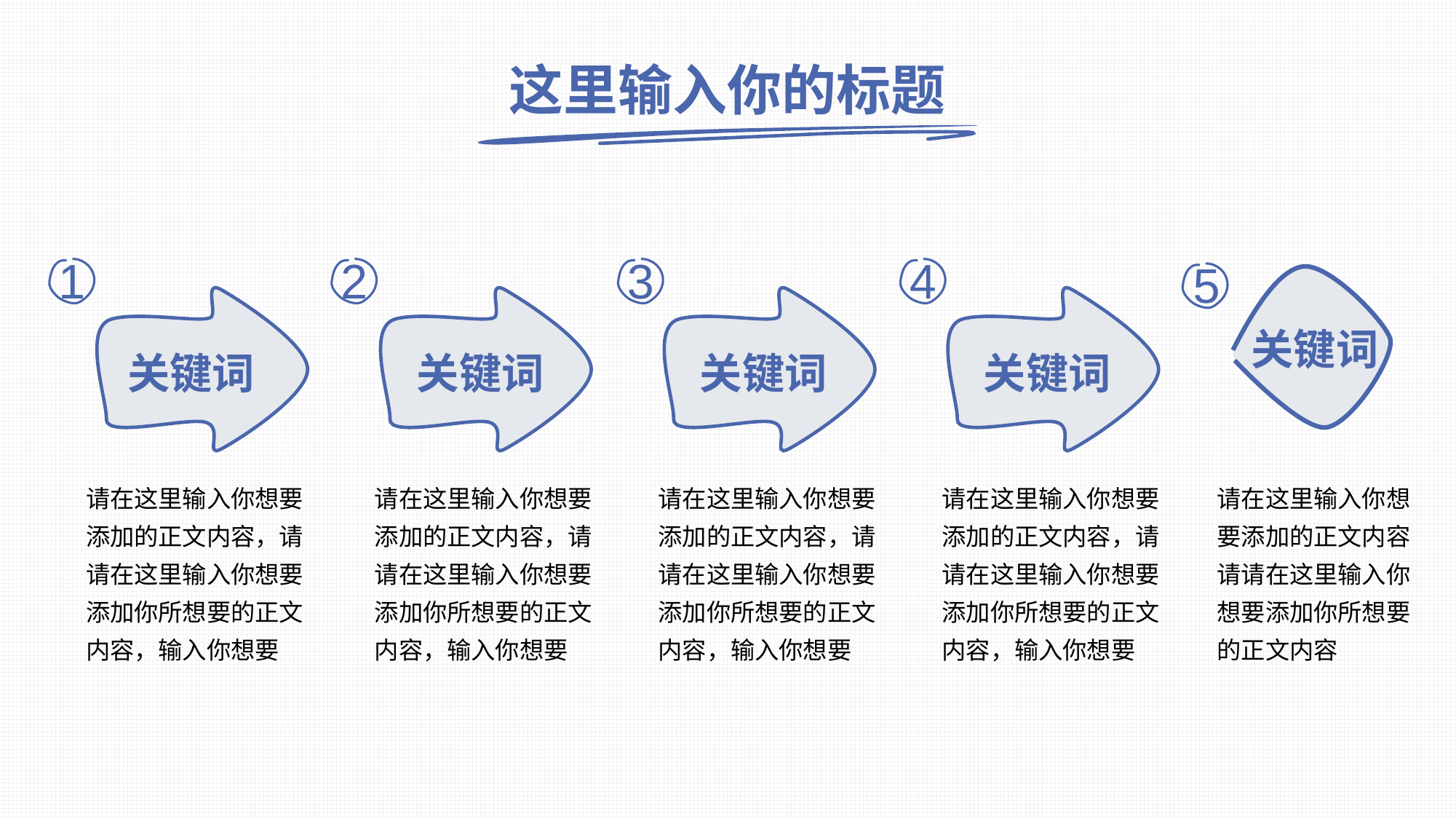

# 这里输入你的标题
关键词
关键词
关键词
关键词
关键词
请在这里输入你想要添加的正文内容，请请在这里输入你想要添加你所想要的正文内容，输入你想要

请在这里输入你想要添加的正文内容，请请在这里输入你想要添加你所想要的正文内容，输入你想要

请在这里输入你想要添加的正文内容，请请在这里输入你想要添加你所想要的正文内容，输入你想要

请在这里输入你想要添加的正文内容，请请在这里输入你想要添加你所想要的正文内容，输入你想要

请在这里输入你想要添加的正文内容请请在这里输入你想要添加你所想要的正文内容